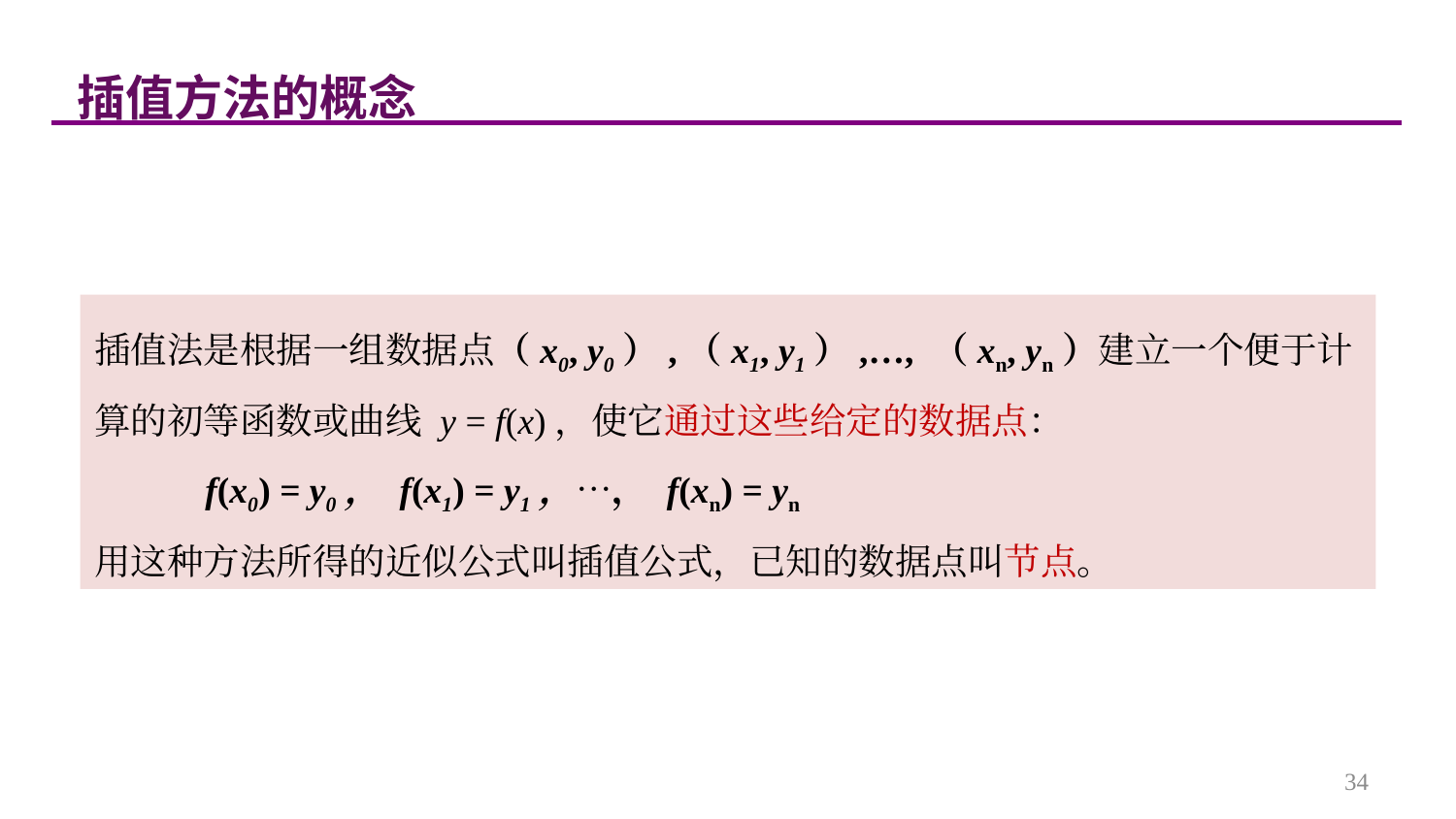

插值方法的概念
插值法是根据一组数据点（x0, y0）,（x1, y1）,…, （xn, yn）建立一个便于计算的初等函数或曲线 y = f(x)，使它通过这些给定的数据点：
            f(x0) = y0， f(x1) = y1，…， f(xn) = yn
用这种方法所得的近似公式叫插值公式，已知的数据点叫节点。
34